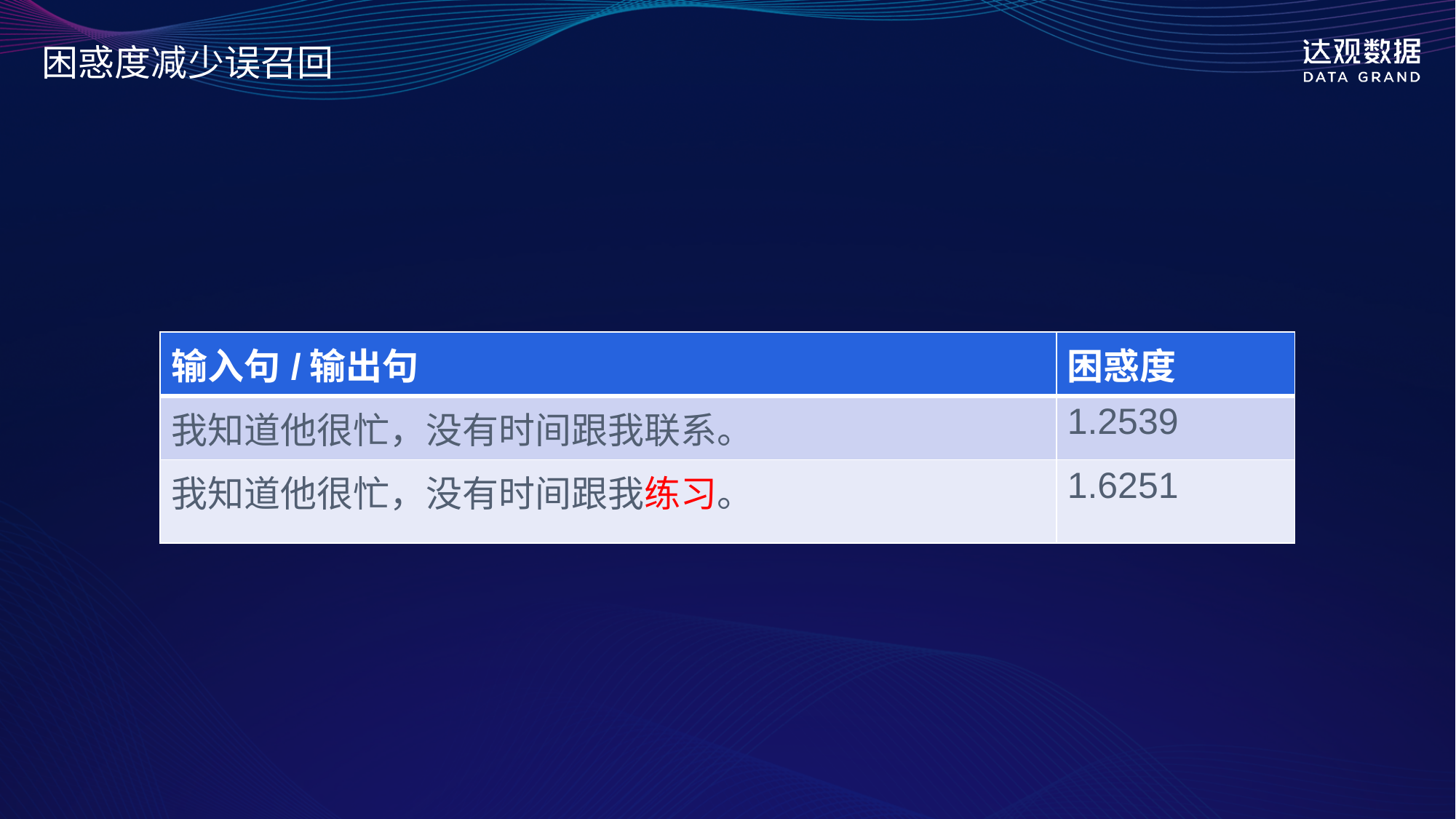

# 困惑度减少误召回
| 输入句/输出句 | 困惑度 |
| --- | --- |
| 我知道他很忙，没有时间跟我联系。 | 1.2539 |
| 我知道他很忙，没有时间跟我练习。 | 1.6251 |